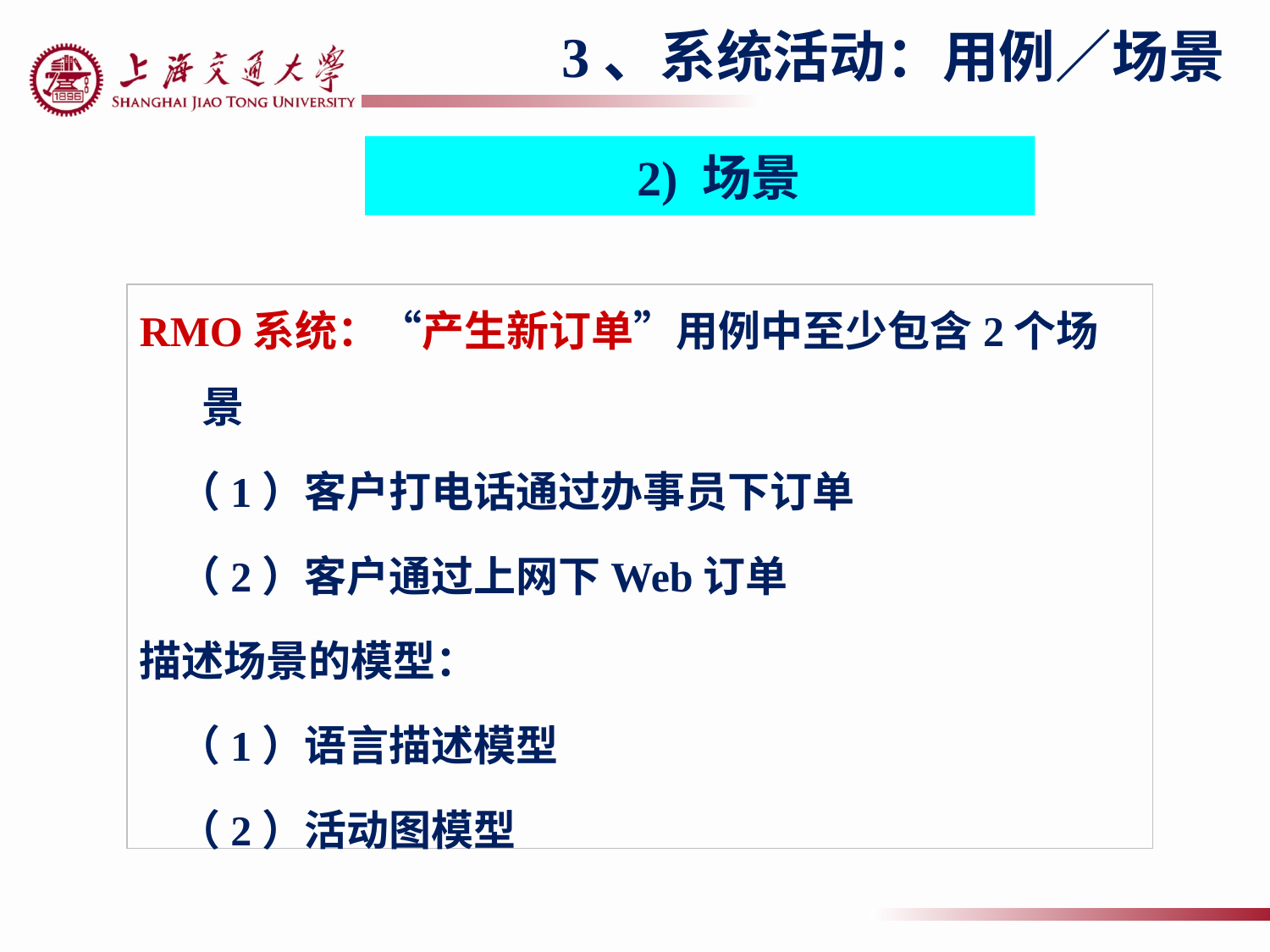

3、系统活动：用例／场景
2) 场景
RMO系统：“产生新订单”用例中至少包含2个场景
   （1）客户打电话通过办事员下订单
   （2）客户通过上网下Web订单
描述场景的模型：
   （1）语言描述模型
   （2）活动图模型